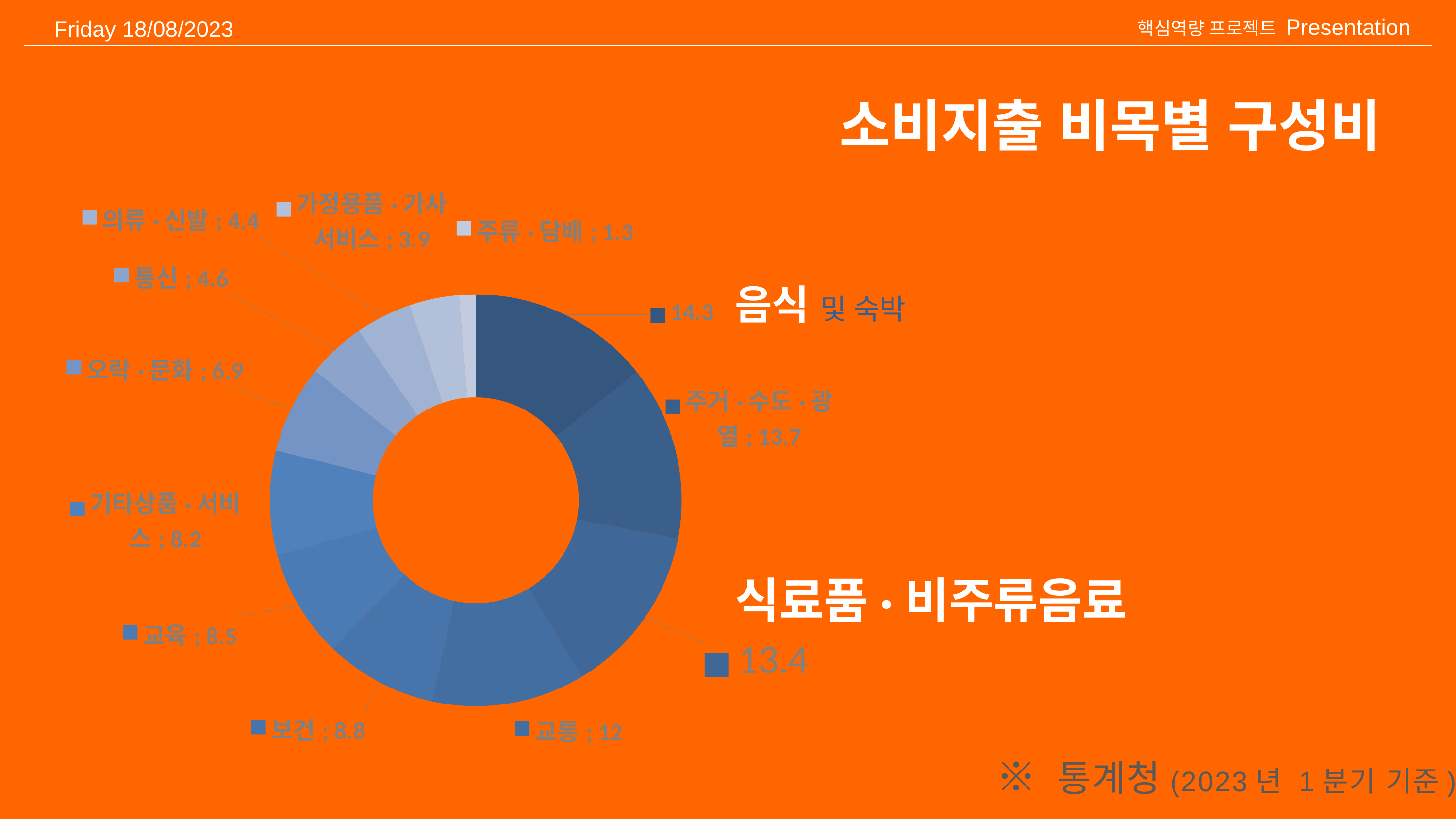

핵심역량 프로젝트 Presentation
Friday 18/08/2023
소비지출 비목별 구성비

### Chart

| Category | 판매 |
|---|---|
|  | 14.3 |
| 주거·수도·광열 | 13.7 |
|  | 13.4 |
| 교통 | 12.0 |
| 보건 | 8.8 |
| 교육 | 8.5 |
| 기타상품·서비스 | 8.2 |
| 오락·문화 | 6.9 |
| 통신 | 4.6 |
| 의류·신발 | 4.4 |
| 가정용품·가사서비스 | 3.9 |
| 주류·담배 | 1.3 |
음식 및 숙박
식료품·비주류음료
※ 통계청(2023년 1분기 기준)